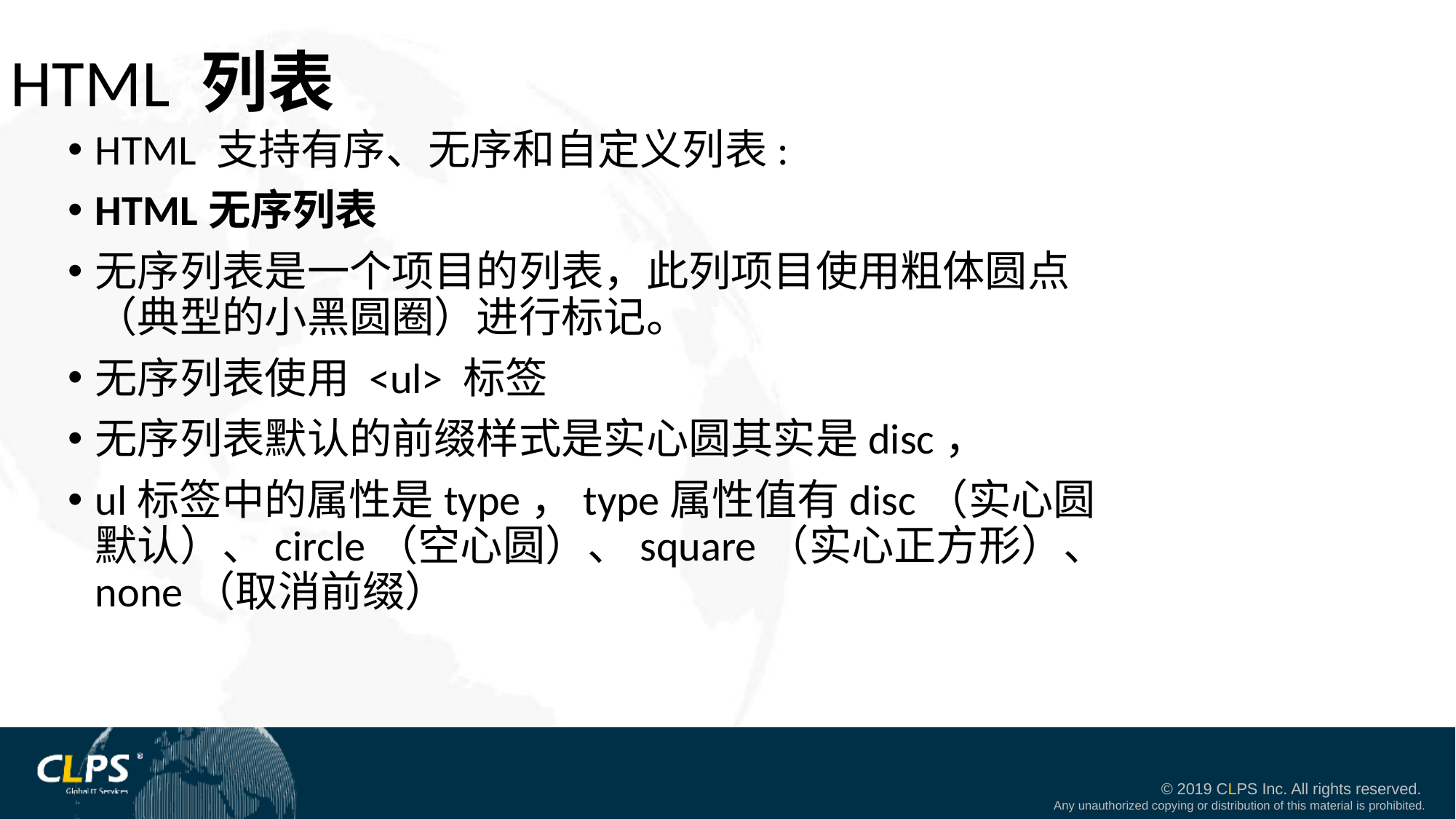

HTML 列表
HTML 支持有序、无序和自定义列表:
HTML无序列表
无序列表是一个项目的列表，此列项目使用粗体圆点（典型的小黑圆圈）进行标记。
无序列表使用 <ul> 标签
无序列表默认的前缀样式是实心圆其实是disc，
ul标签中的属性是type，type属性值有disc（实心圆默认）、circle（空心圆）、square（实心正方形）、none（取消前缀）